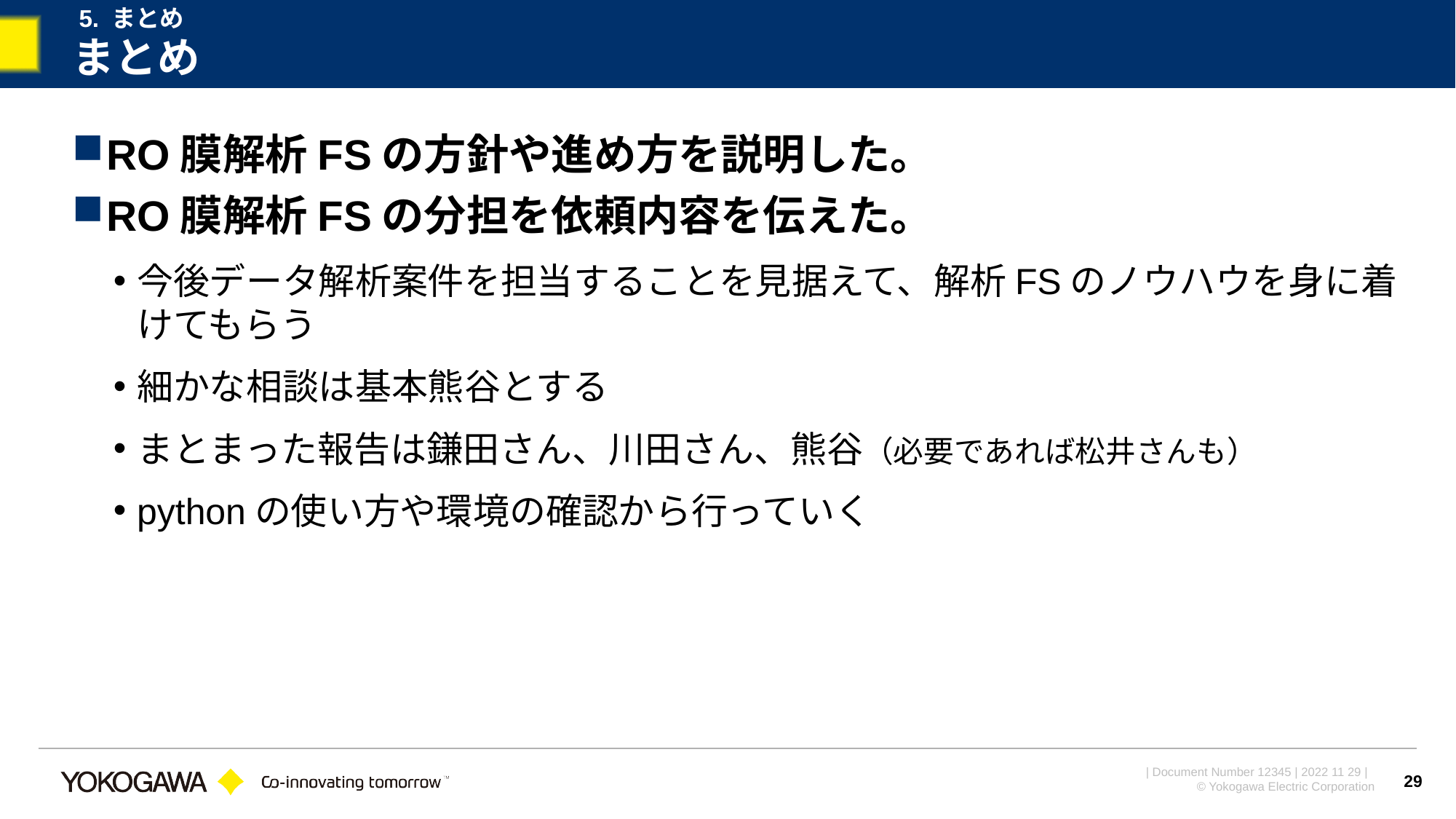

5. まとめ
# まとめ
RO膜解析FSの方針や進め方を説明した。
RO膜解析FSの分担を依頼内容を伝えた。
今後データ解析案件を担当することを見据えて、解析FSのノウハウを身に着けてもらう
細かな相談は基本熊谷とする
まとまった報告は鎌田さん、川田さん、熊谷（必要であれば松井さんも）
pythonの使い方や環境の確認から行っていく
29